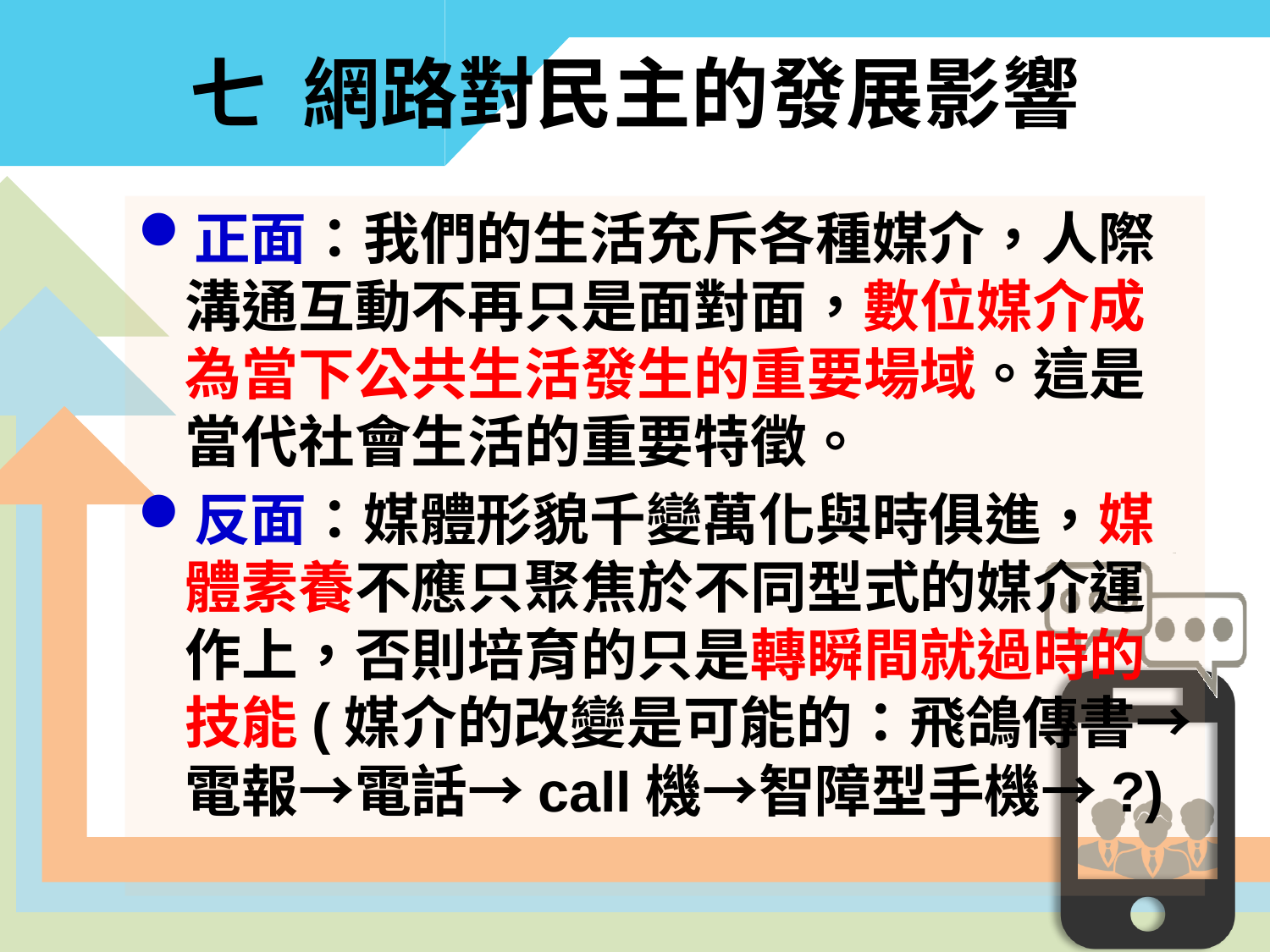

# 七  網路對民主的發展影響
正面：我們的生活充斥各種媒介，人際溝通互動不再只是面對面，數位媒介成為當下公共生活發生的重要場域。這是當代社會生活的重要特徵。
反面：媒體形貌千變萬化與時俱進，媒體素養不應只聚焦於不同型式的媒介運作上，否則培育的只是轉瞬間就過時的技能(媒介的改變是可能的：飛鴿傳書→電報→電話→call機→智障型手機→?)